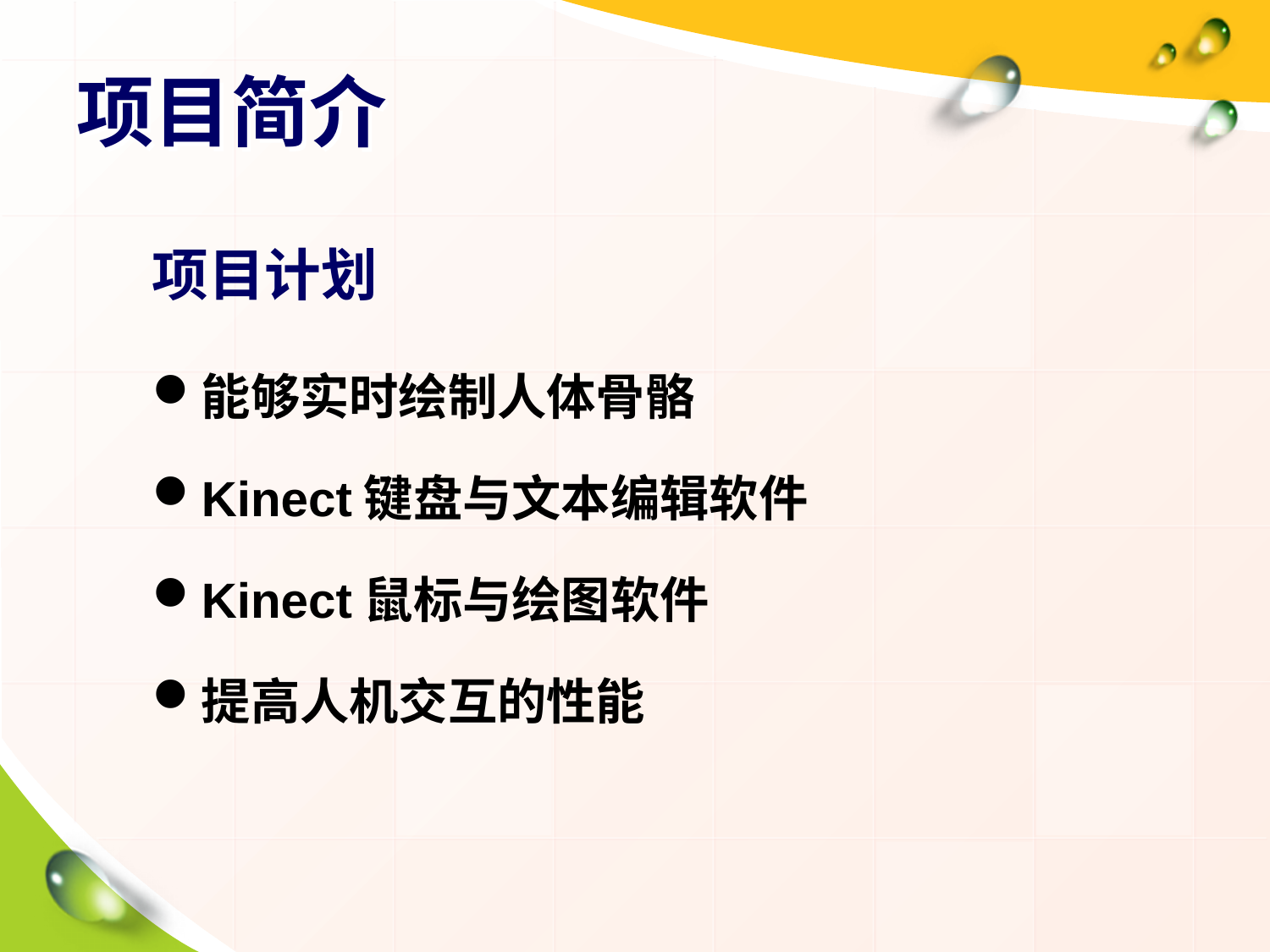

# 项目简介
项目计划

能够实时绘制人体骨骼
Kinect键盘与文本编辑软件
Kinect鼠标与绘图软件
提高人机交互的性能